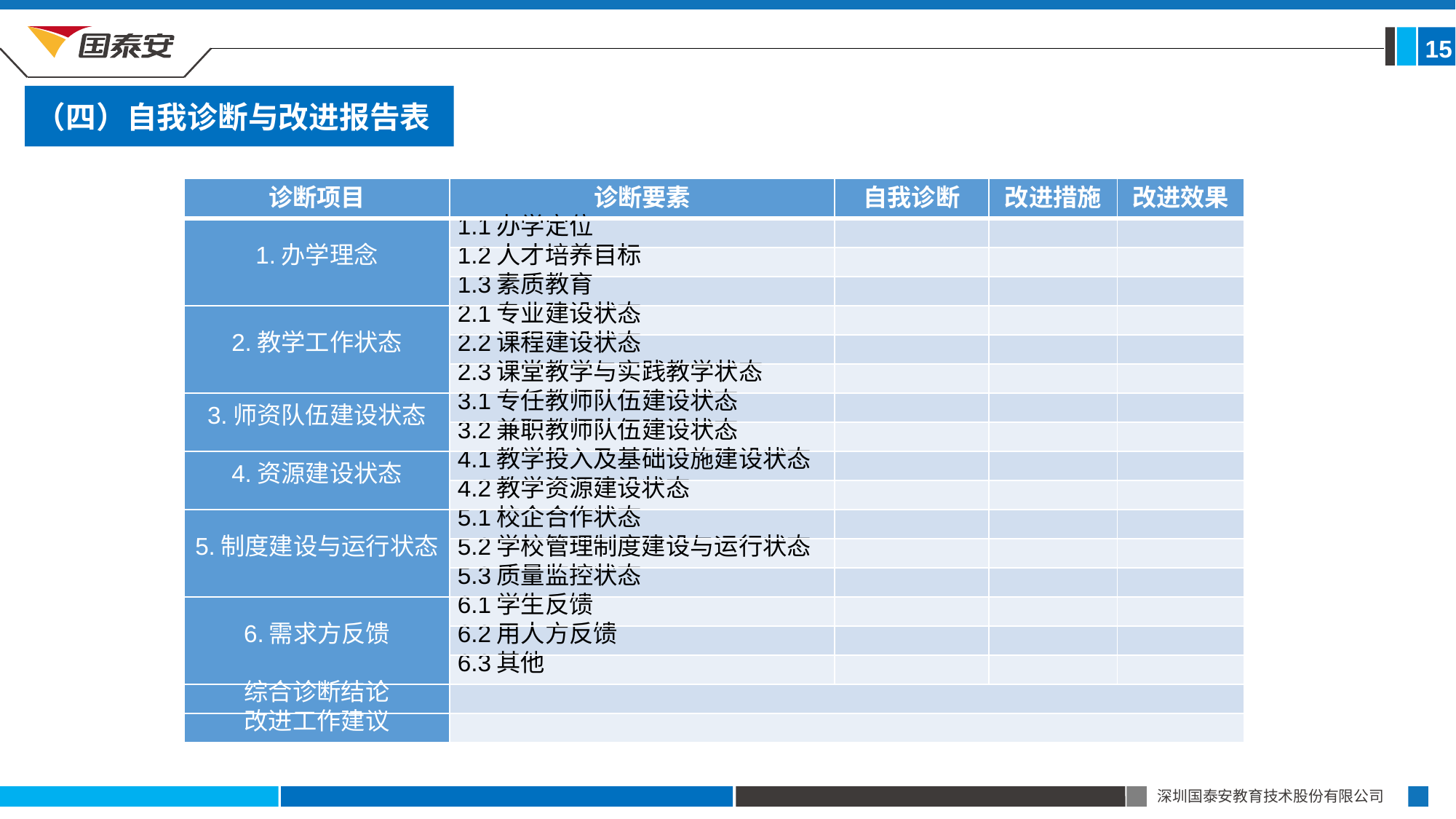

15
（四）自我诊断与改进报告表
| 诊断项目 | 诊断要素 | 自我诊断 | 改进措施 | 改进效果 |
| --- | --- | --- | --- | --- |
| 1.办学理念 | 1.1办学定位 | ​ | ​ | ​ |
|  | 1.2人才培养目标 | ​ | ​ | ​ |
|  | 1.3素质教育 | ​ | ​ | ​ |
| 2.教学工作状态 | 2.1专业建设状态 | ​ | ​ | ​ |
|  | 2.2课程建设状态 | ​ | ​ | ​ |
|  | 2.3课堂教学与实践教学状态 | ​ | ​ | ​ |
| 3.师资队伍建设状态 | 3.1专任教师队伍建设状态 | ​ | ​ | ​ |
|  | 3.2兼职教师队伍建设状态 | ​ | ​ | ​ |
| 4.资源建设状态 | 4.1教学投入及基础设施建设状态 | ​ | ​ | ​ |
|  | 4.2教学资源建设状态 | ​ | ​ | ​ |
| 5.制度建设与运行状态 | 5.1校企合作状态 | ​ | ​ | ​ |
|  | 5.2学校管理制度建设与运行状态 | ​ | ​ | ​ |
|  | 5.3质量监控状态 | ​ | ​ | ​ |
| 6.需求方反馈 | 6.1学生反馈 | ​ | ​ | ​ |
|  | 6.2用人方反馈 | ​ | ​ | ​ |
|  | 6.3其他 | ​ | ​ | ​ |
| 综合诊断结论 | ​ |  |  |  |
| 改进工作建议 | ​ |  |  |  |